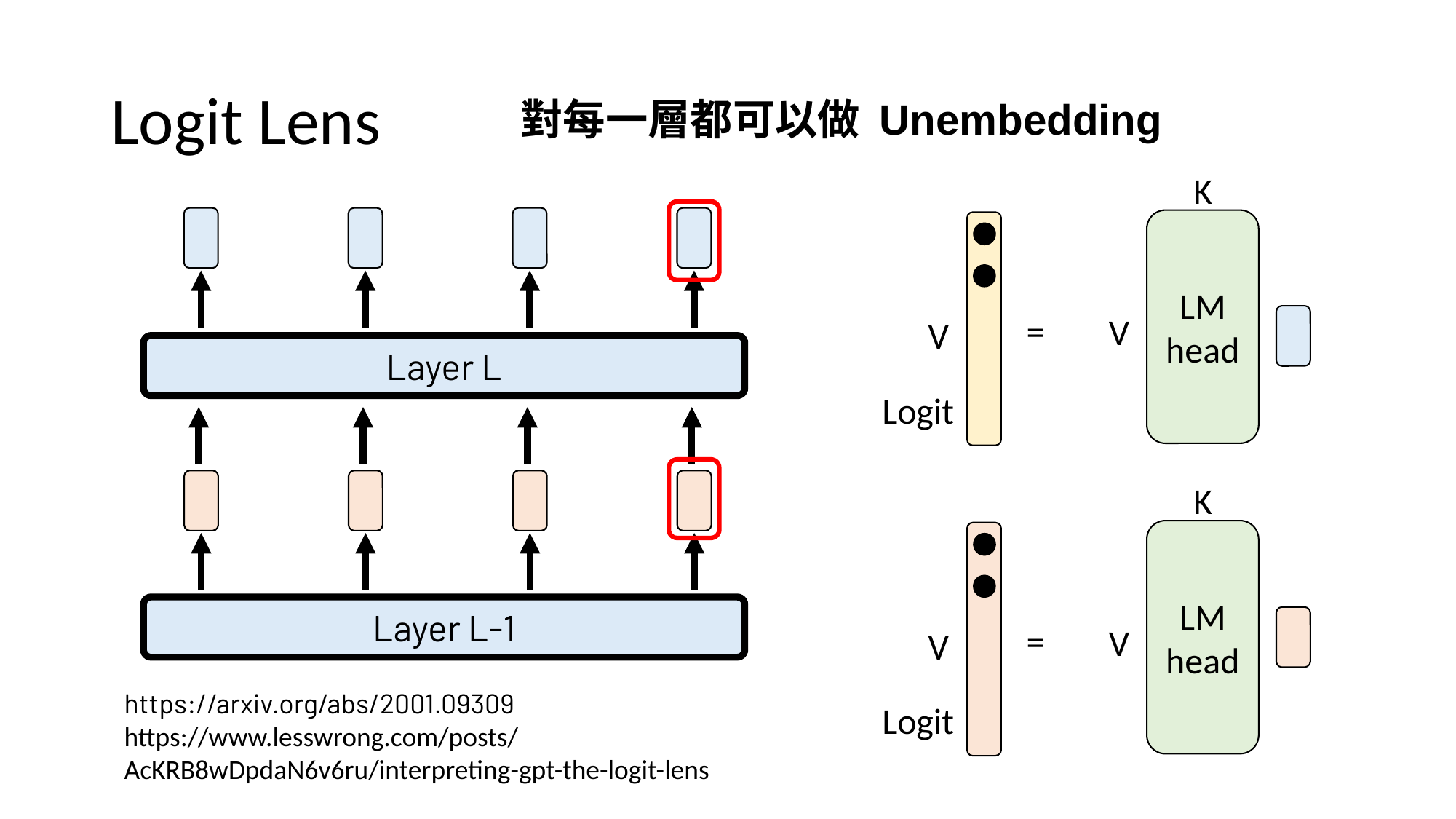

# Logit Lens
對每一層都可以做 Unembedding
K

LM
head

=
V

V
Layer L
Logit

K
LM
head

Layer L-1

=
V
V
https://arxiv.org/abs/2001.09309
https://www.lesswrong.com/posts/AcKRB8wDpdaN6v6ru/interpreting-gpt-the-logit-lens
Logit